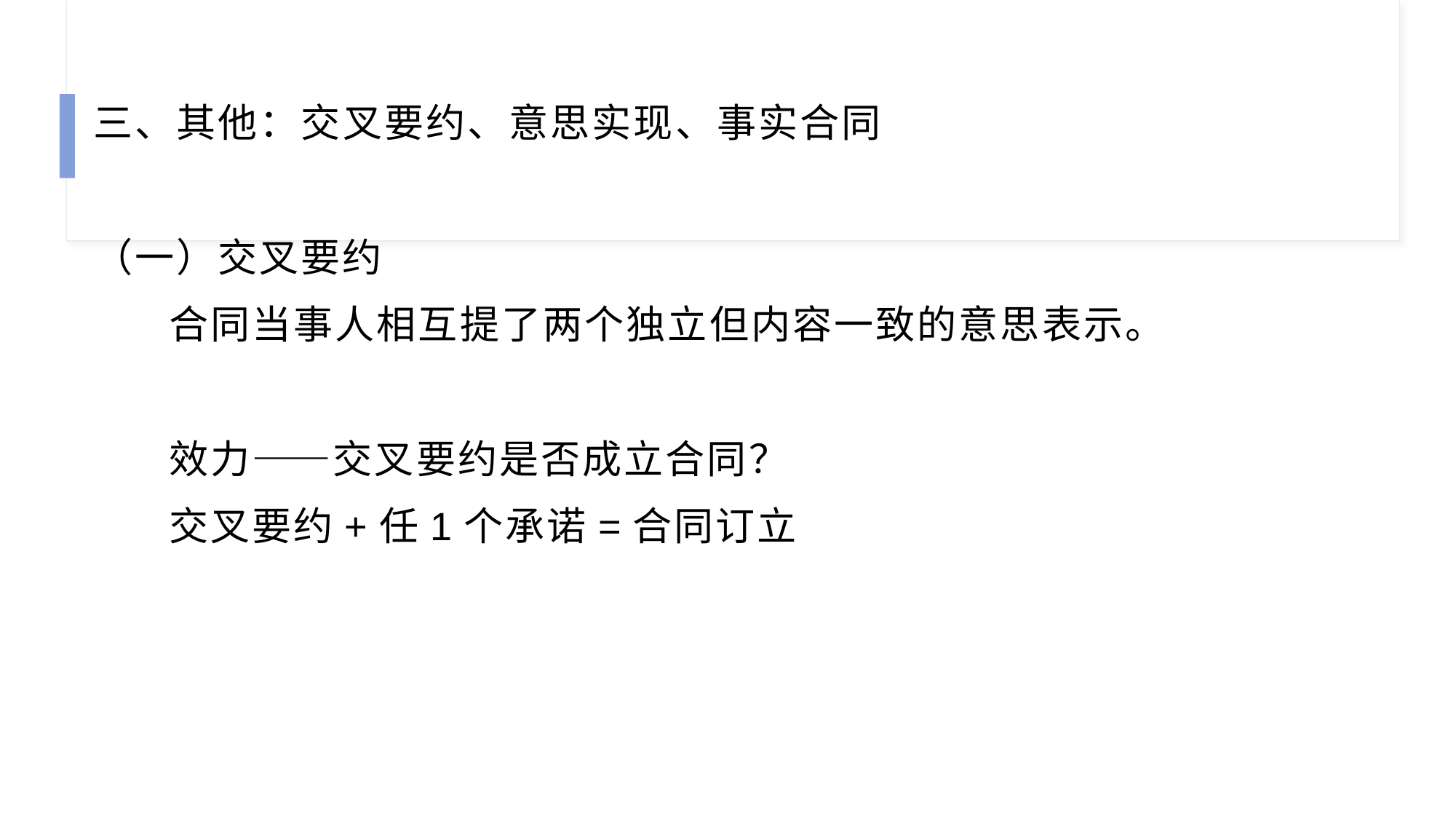

三、其他：交叉要约、意思实现、事实合同

（一）交叉要约
      合同当事人相互提了两个独立但内容一致的意思表示。

      效力——交叉要约是否成立合同？
      交叉要约+任1个承诺=合同订立